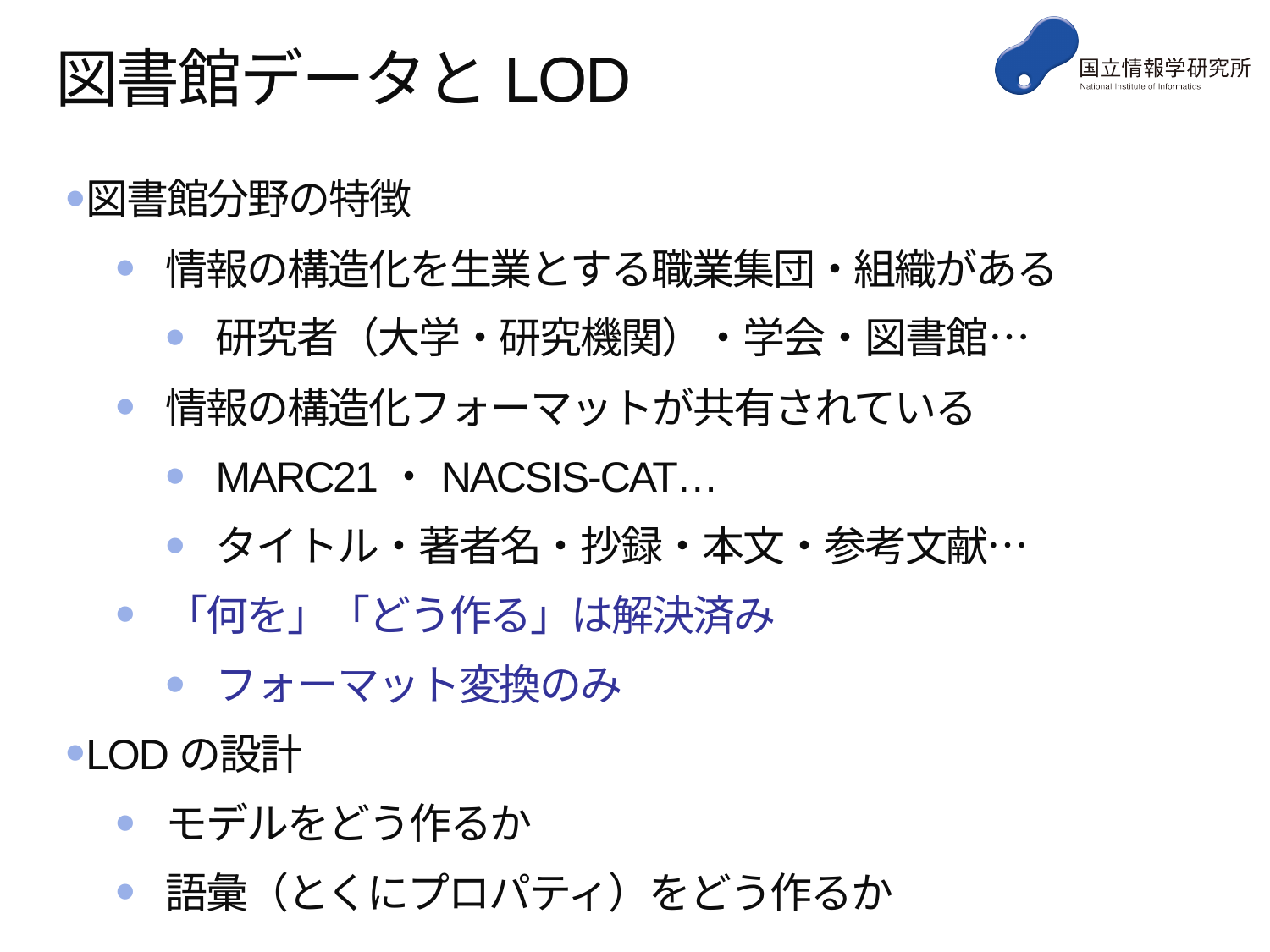

# 図書館データとLOD
図書館分野の特徴
情報の構造化を生業とする職業集団・組織がある
研究者（大学・研究機関）・学会・図書館…
情報の構造化フォーマットが共有されている
MARC21・NACSIS-CAT…
タイトル・著者名・抄録・本文・参考文献…
「何を」「どう作る」は解決済み
フォーマット変換のみ
LODの設計
モデルをどう作るか
語彙（とくにプロパティ）をどう作るか